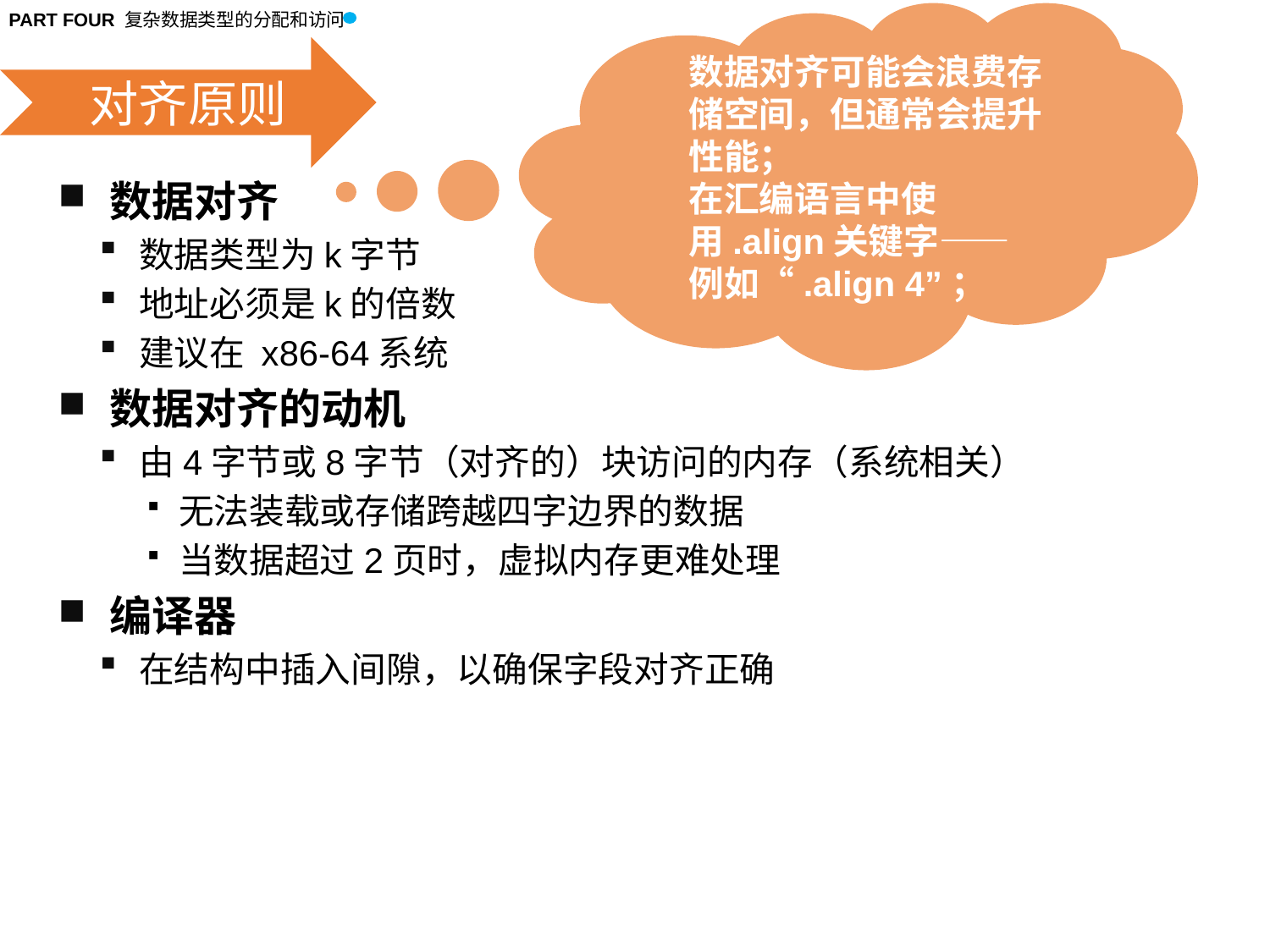

数据对齐可能会浪费存储空间，但通常会提升性能；
在汇编语言中使用.align关键字——例如“.align 4”；
PART FOUR 复杂数据类型的分配和访问

对齐原则
数据对齐
数据类型为k字节
地址必须是k的倍数
建议在 x86-64系统
数据对齐的动机
由4字节或8字节（对齐的）块访问的内存（系统相关）
无法装载或存储跨越四字边界的数据
当数据超过2页时，虚拟内存更难处理
编译器
在结构中插入间隙，以确保字段对齐正确